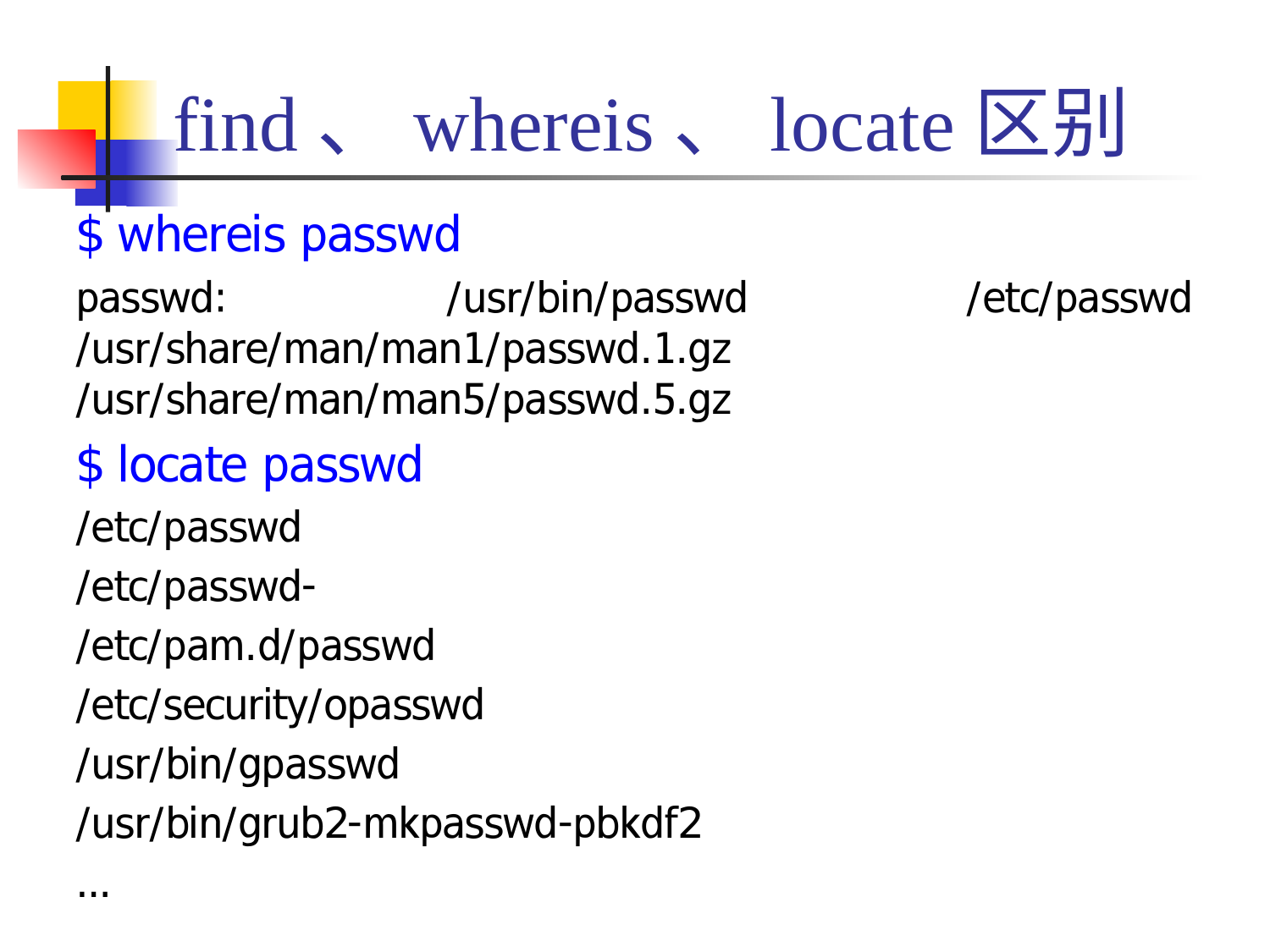

# find、whereis、locate区别
$ whereis passwd
passwd: /usr/bin/passwd /etc/passwd /usr/share/man/man1/passwd.1.gz /usr/share/man/man5/passwd.5.gz
$ locate passwd
/etc/passwd
/etc/passwd-
/etc/pam.d/passwd
/etc/security/opasswd
/usr/bin/gpasswd
/usr/bin/grub2-mkpasswd-pbkdf2
…